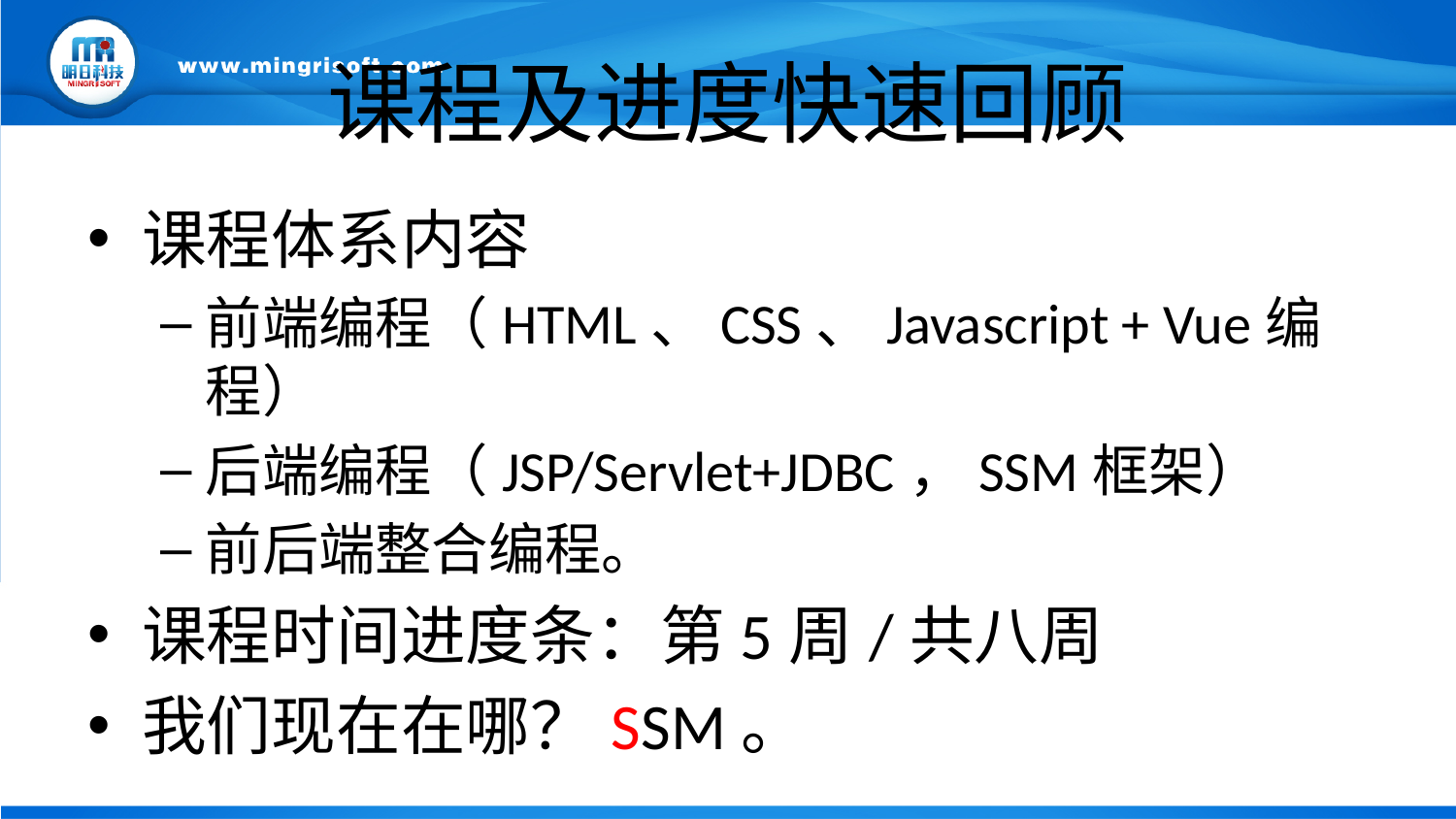

# 课程及进度快速回顾
课程体系内容
前端编程（HTML、CSS、Javascript + Vue编程）
后端编程（JSP/Servlet+JDBC，SSM框架）
前后端整合编程。
课程时间进度条：第5周/共八周
我们现在在哪？SSM。